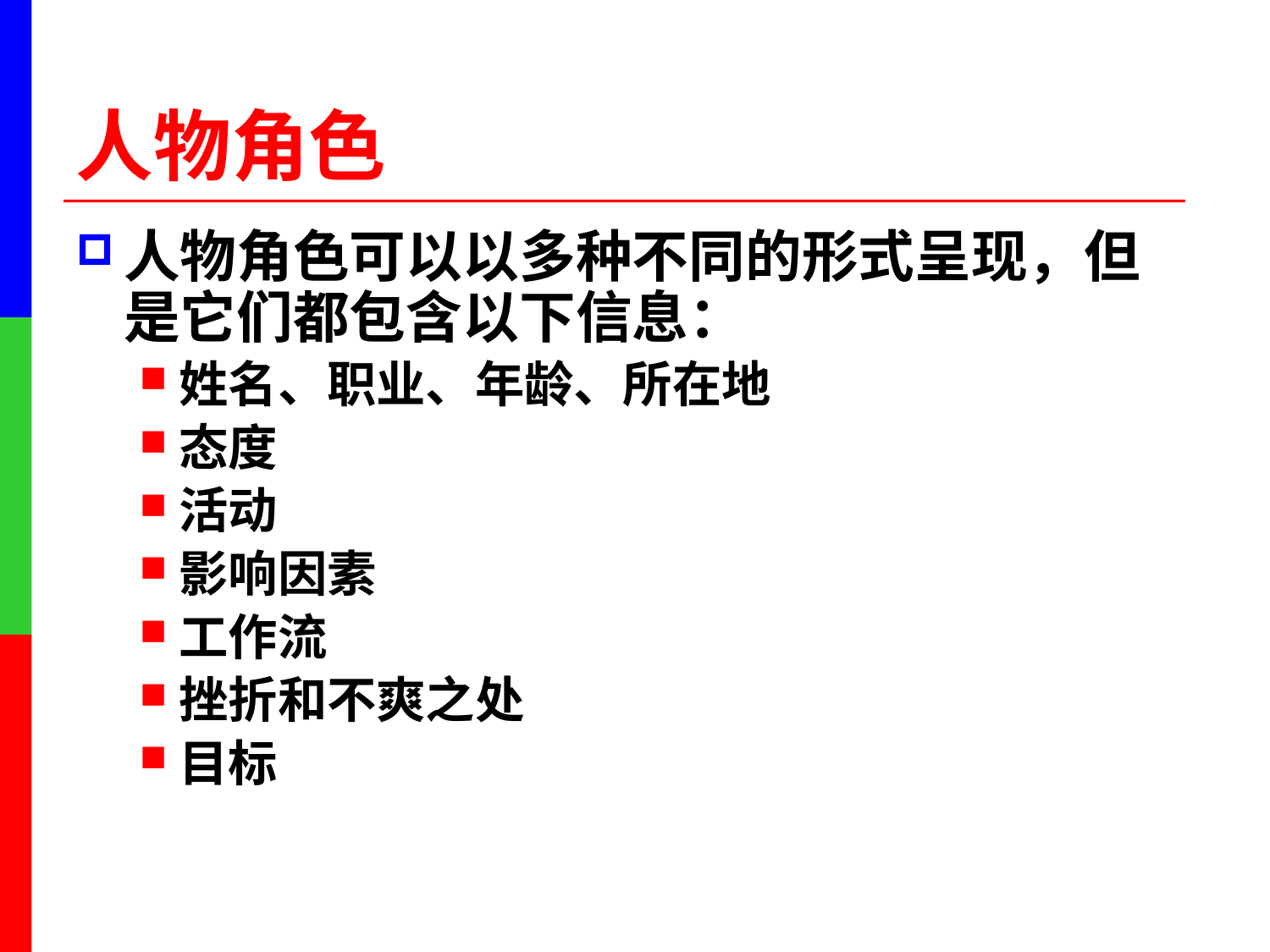

# 人物角色
人物角色可以以多种不同的形式呈现，但是它们都包含以下信息：
姓名、职业、年龄、所在地
态度
活动
影响因素
工作流
挫折和不爽之处
目标